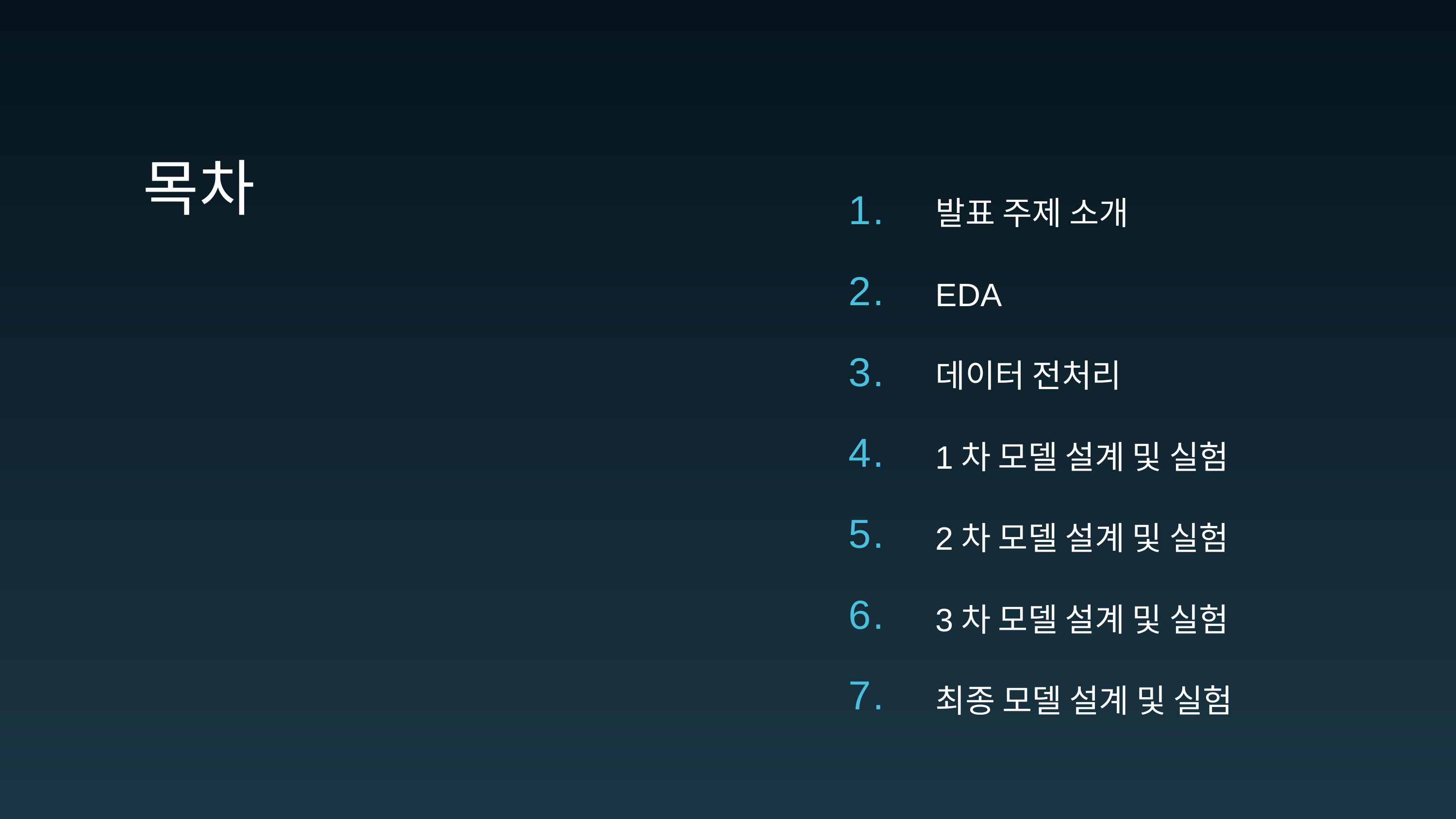

목 차
발표 주제 소개
1.
2.
EDA
3.
데이터 전처리
4.
1차 모델 설계 및 실험
5.
2차 모델 설계 및 실험
6.
3차 모델 설계 및 실험
7.
최종 모델 설계 및 실험